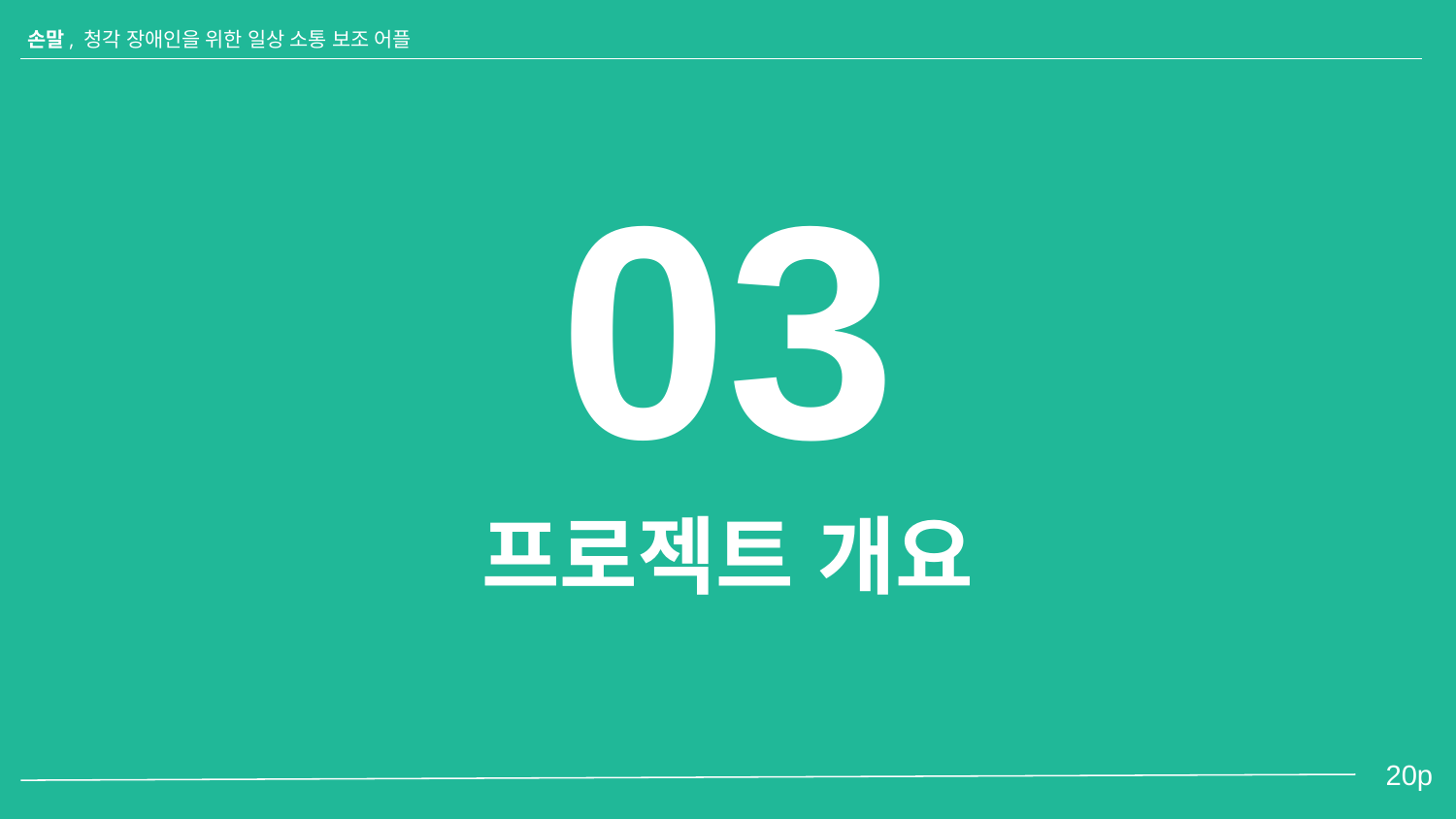

손말, 청각 장애인을 위한 일상 소통 보조 어플
03
# 프로젝트 개요
  12p
  20p